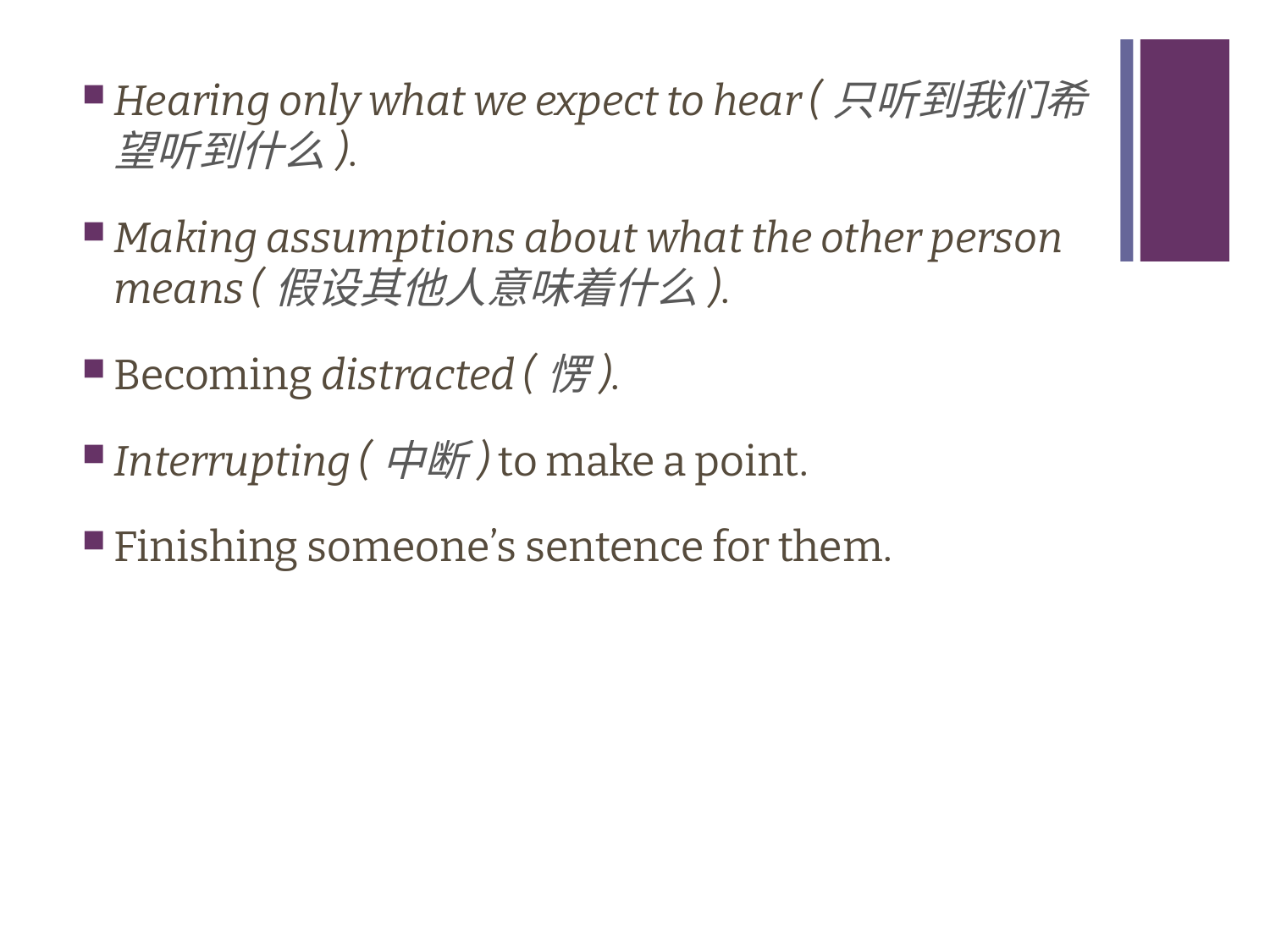

#
Hearing only what we expect to hear (只听到我们希望听到什么).
Making assumptions about what the other person means (假设其他人意味着什么).
Becoming distracted (愣).
Interrupting (中断) to make a point.
Finishing someone’s sentence for them.